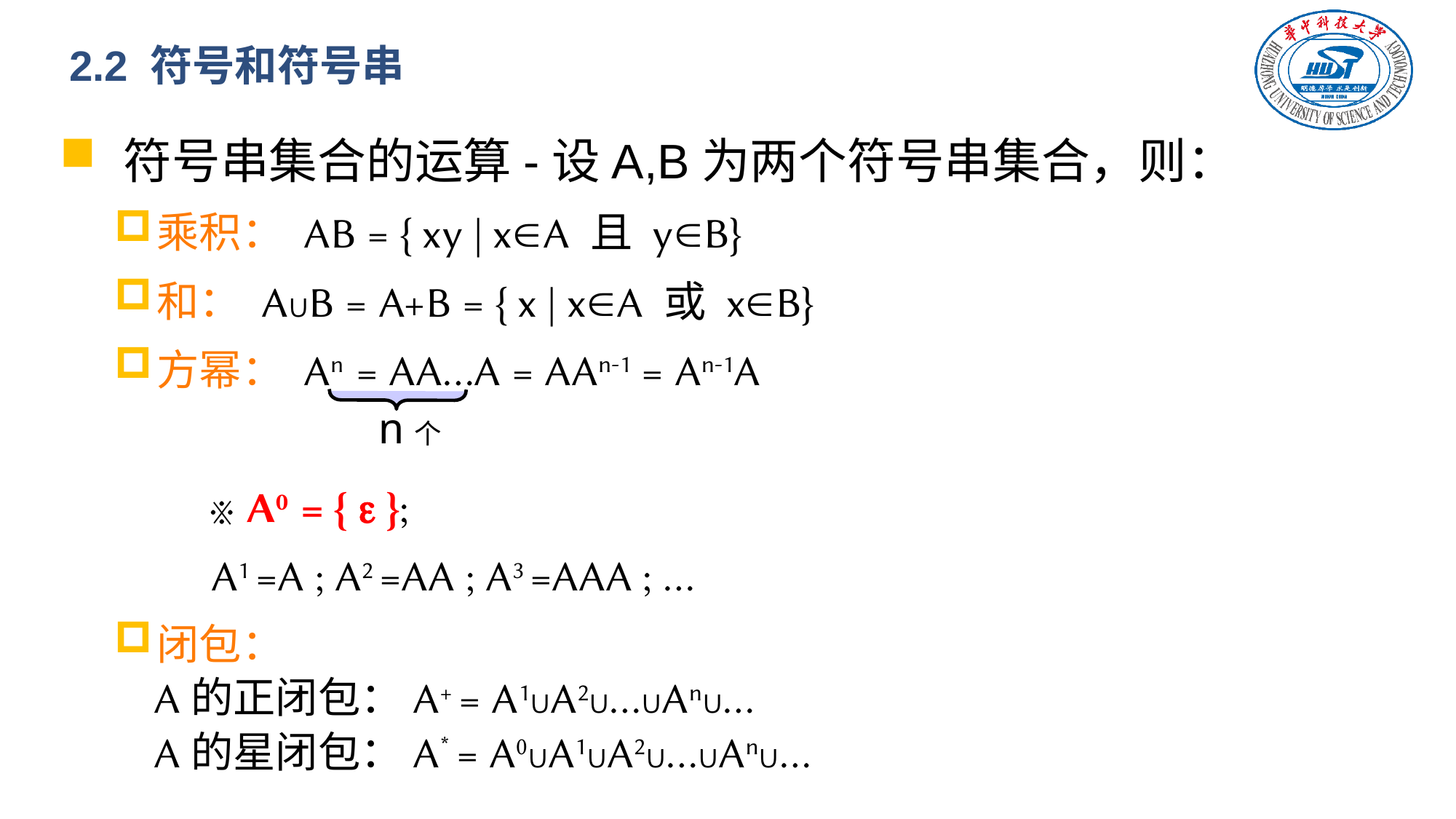

# 2.2 符号和符号串
 符号串集合的运算-设A,B为两个符号串集合，则：
乘积： AB = { xy | x∈A 且 y∈B}
和： A∪B = A+B = { x | x∈A 或 x∈B}
方幂： An  = AA…A = AAn-1 = An-1A

         ※ A0  = { ε };
         A1 =A ; A2 =AA ; A3 =AAA ; …
闭包：
A的正闭包：A+ = A1∪A2∪…∪An∪…
A的星闭包：A* = A0∪A1∪A2∪…∪An∪…

n个
15